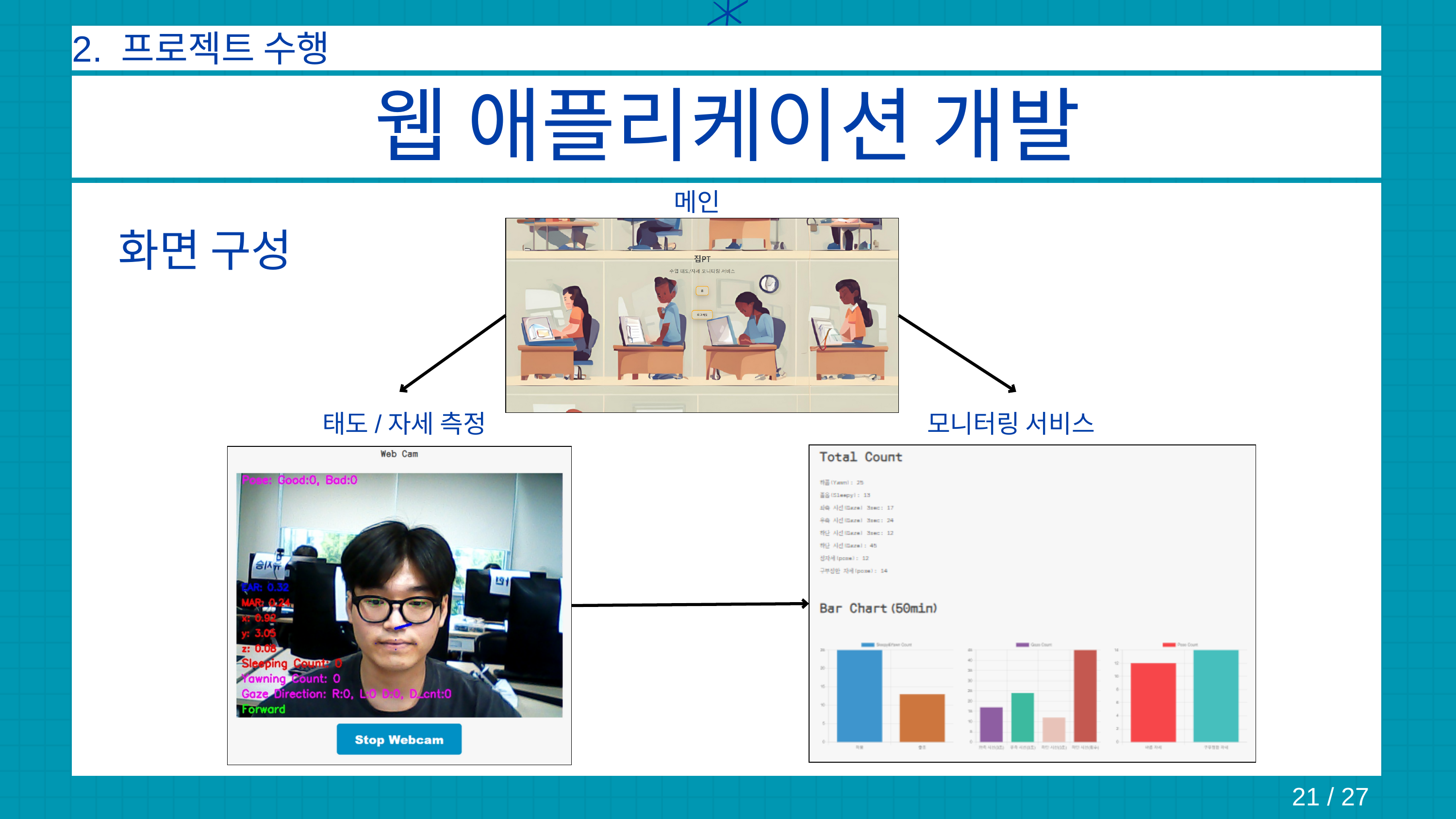

2. 프로젝트 수행

웹 애플리케이션 개발

메인

화면 구성

태도/자세 측정
모니터링 서비스

21 / 27